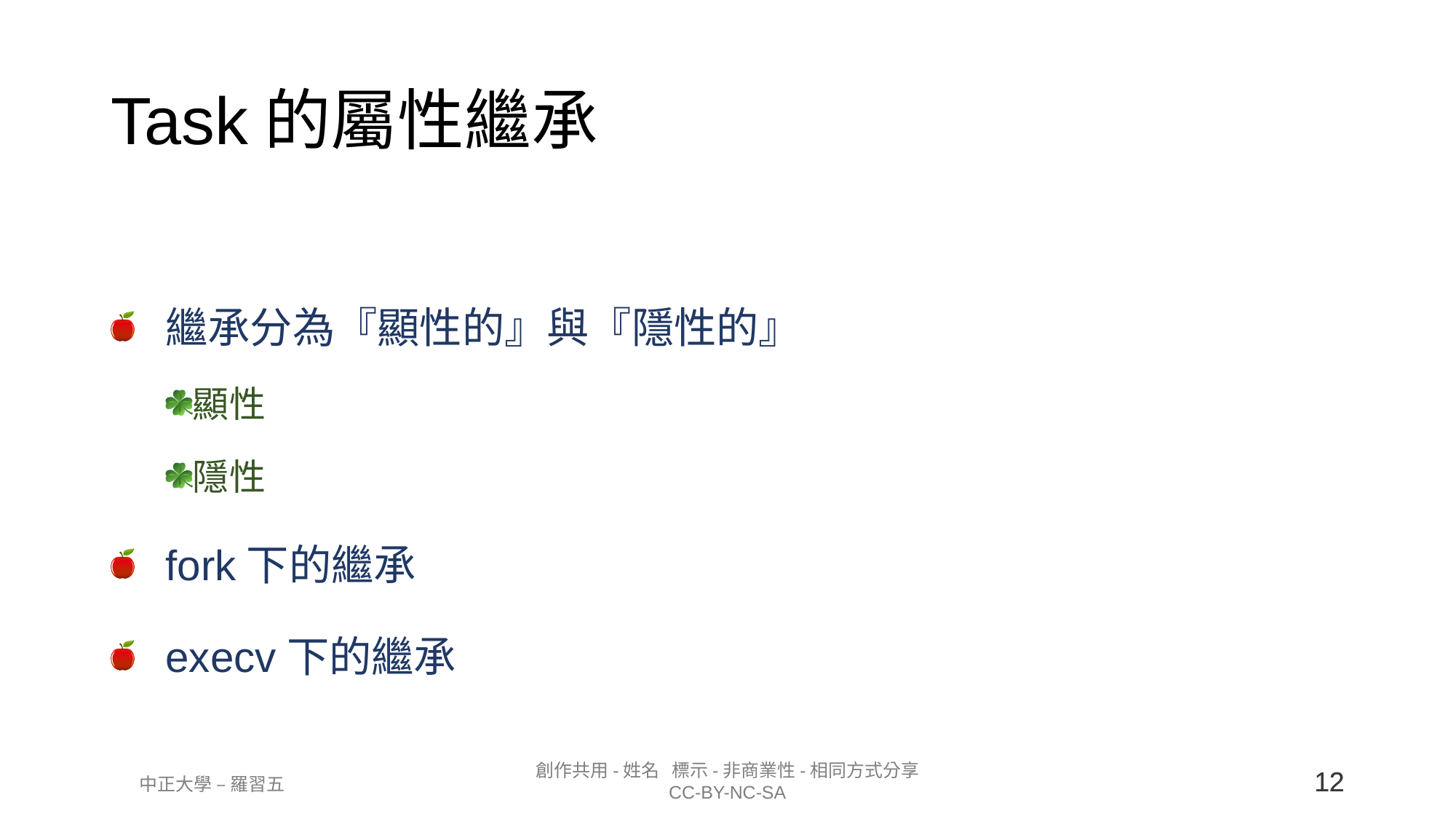

# Task的屬性繼承
繼承分為『顯性的』與『隱性的』
顯性
隱性
fork下的繼承
execv下的繼承